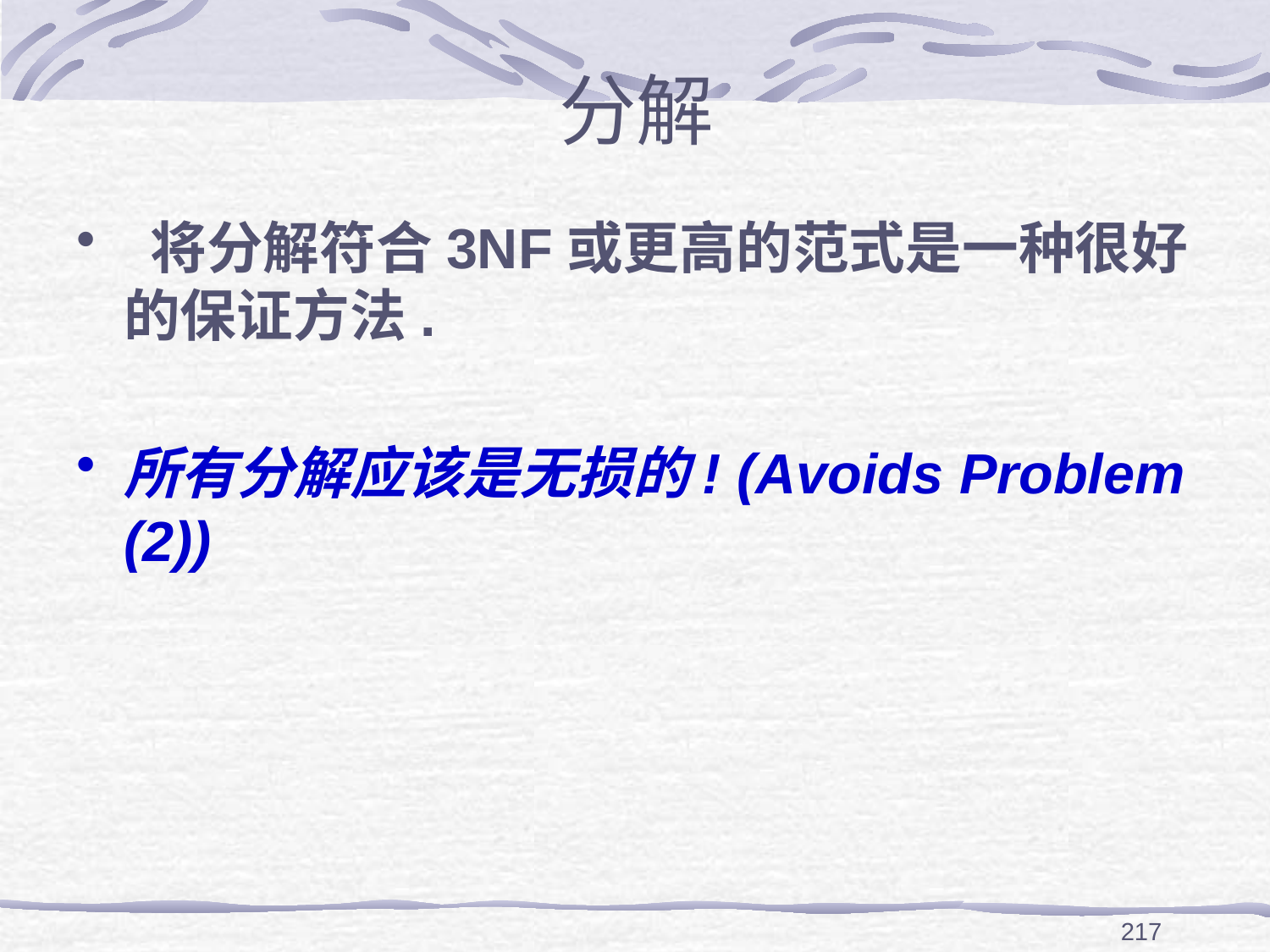

# 分解
 将分解符合3NF或更高的范式是一种很好的保证方法.

所有分解应该是无损的! (Avoids Problem (2))
217